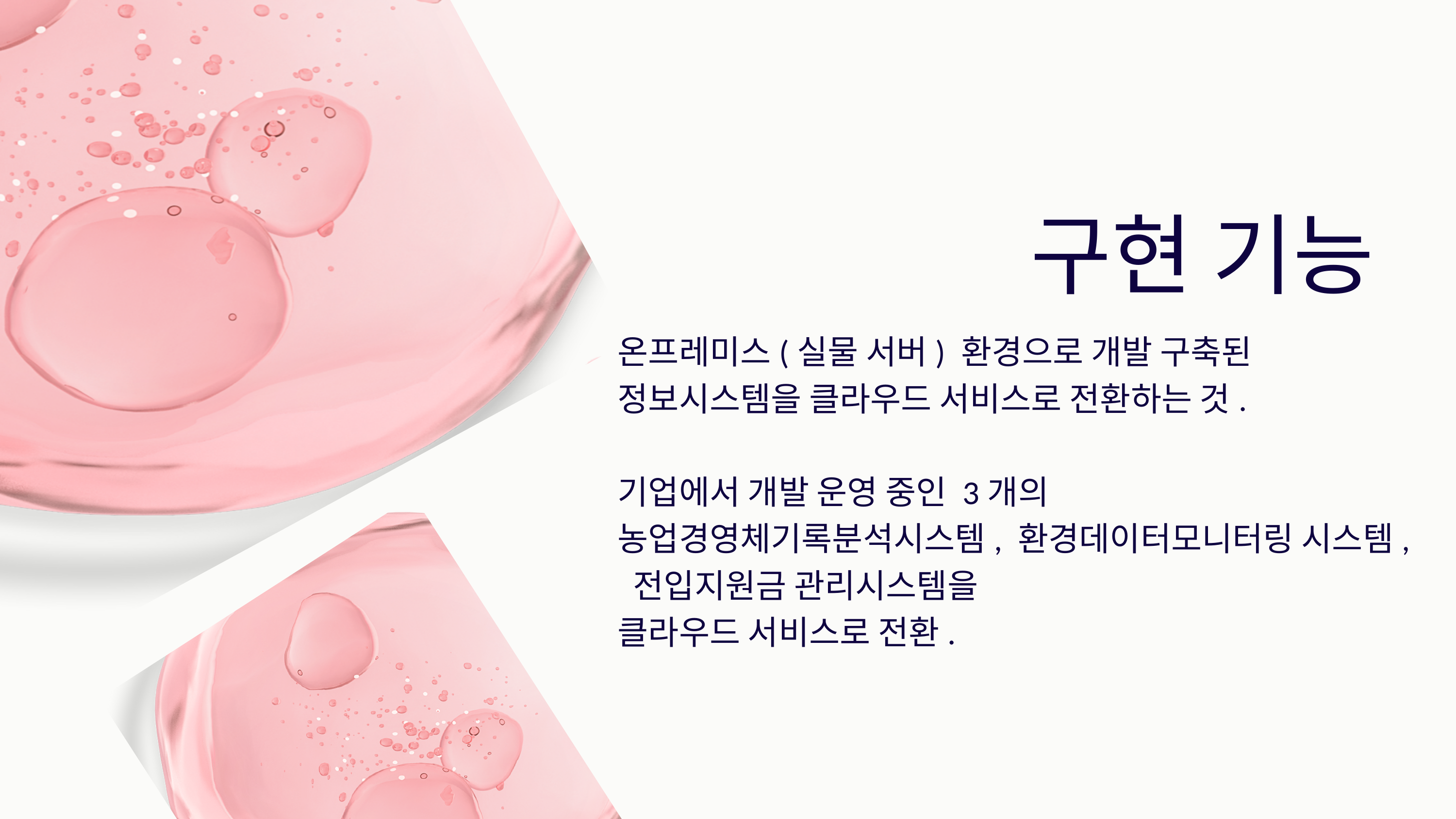

구현 기능
온프레미스(실물 서버) 환경으로 개발 구축된 정보시스템을 클라우드 서비스로 전환하는 것.

기업에서 개발 운영 중인 3개의 농업경영체기록분석시스템, 환경데이터모니터링 시스템, 전입지원금 관리시스템을
클라우드 서비스로 전환.